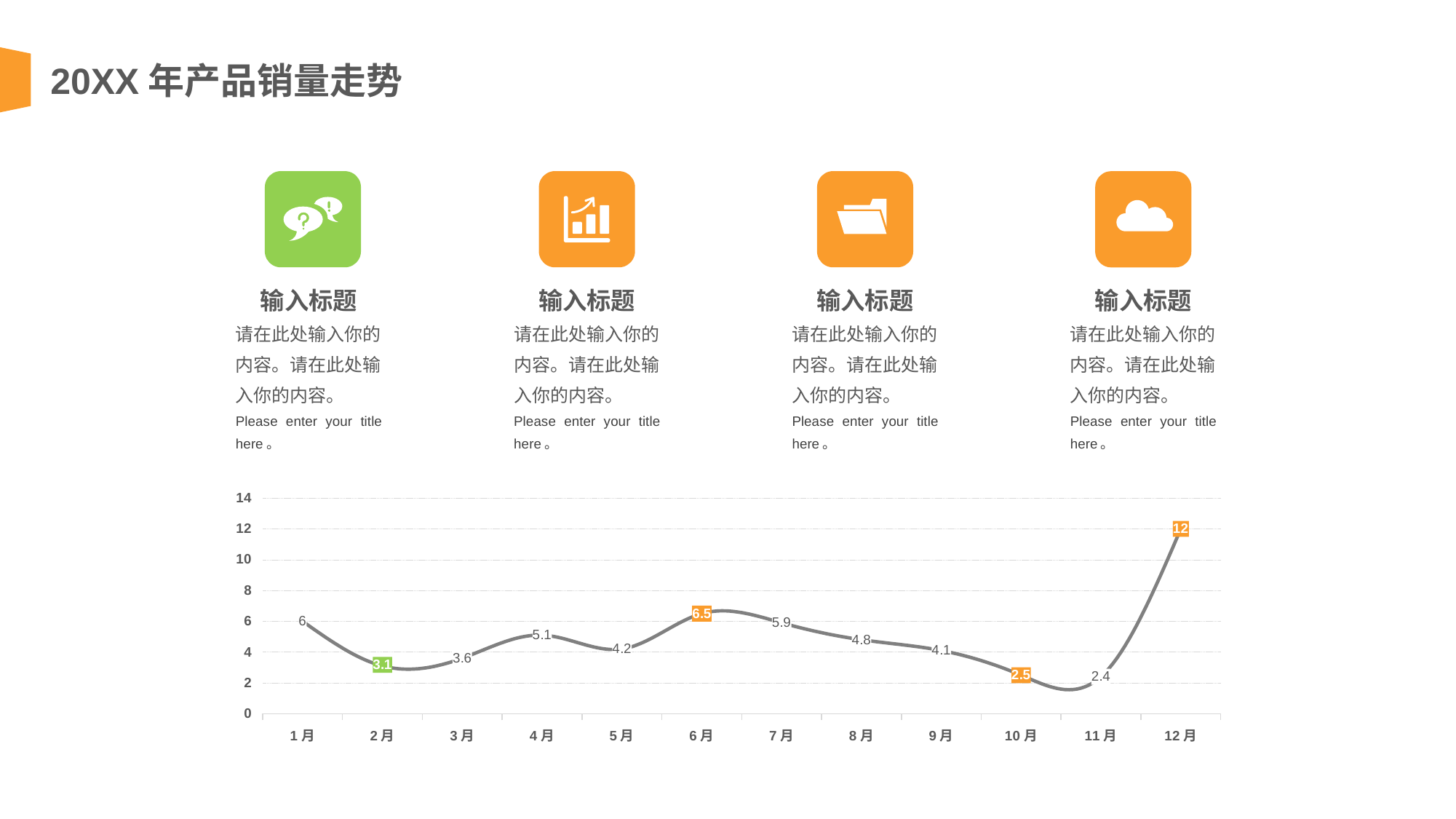

20XX年产品销量走势

输入标题
请在此处输入你的内容。请在此处输入你的内容。
Please enter your title here。

输入标题
请在此处输入你的内容。请在此处输入你的内容。
Please enter your title here。

输入标题
请在此处输入你的内容。请在此处输入你的内容。
Please enter your title here。

输入标题
请在此处输入你的内容。请在此处输入你的内容。
Please enter your title here。

### Chart

| Category | 产品 |
|---|---|
| 1月 | 6.0 |
| 2月 | 3.1 |
| 3月 | 3.6 |
| 4月 | 5.1 |
| 5月 | 4.2 |
| 6月 | 6.5 |
| 7月 | 5.9 |
| 8月 | 4.8 |
| 9月 | 4.1 |
| 10月 | 2.5 |
| 11月 | 2.4 |
| 12月 | 12.0 |